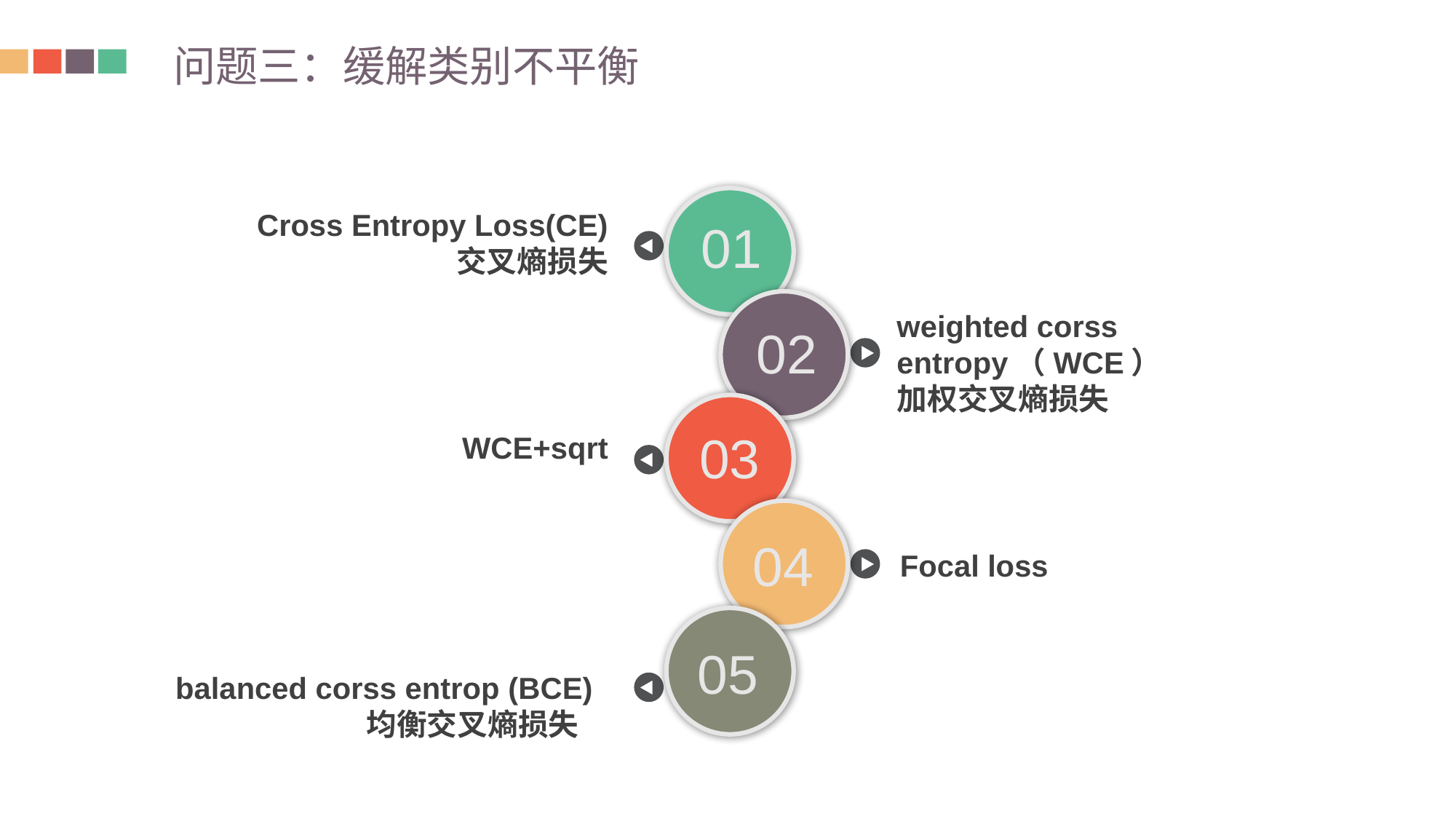

问题三：缓解类别不平衡

01
Cross Entropy Loss(CE) 交叉熵损失

02
weighted corss entropy（WCE）
加权交叉熵损失

03
WCE+sqrt

04
Focal loss

05
balanced corss entrop (BCE)
均衡交叉熵损失